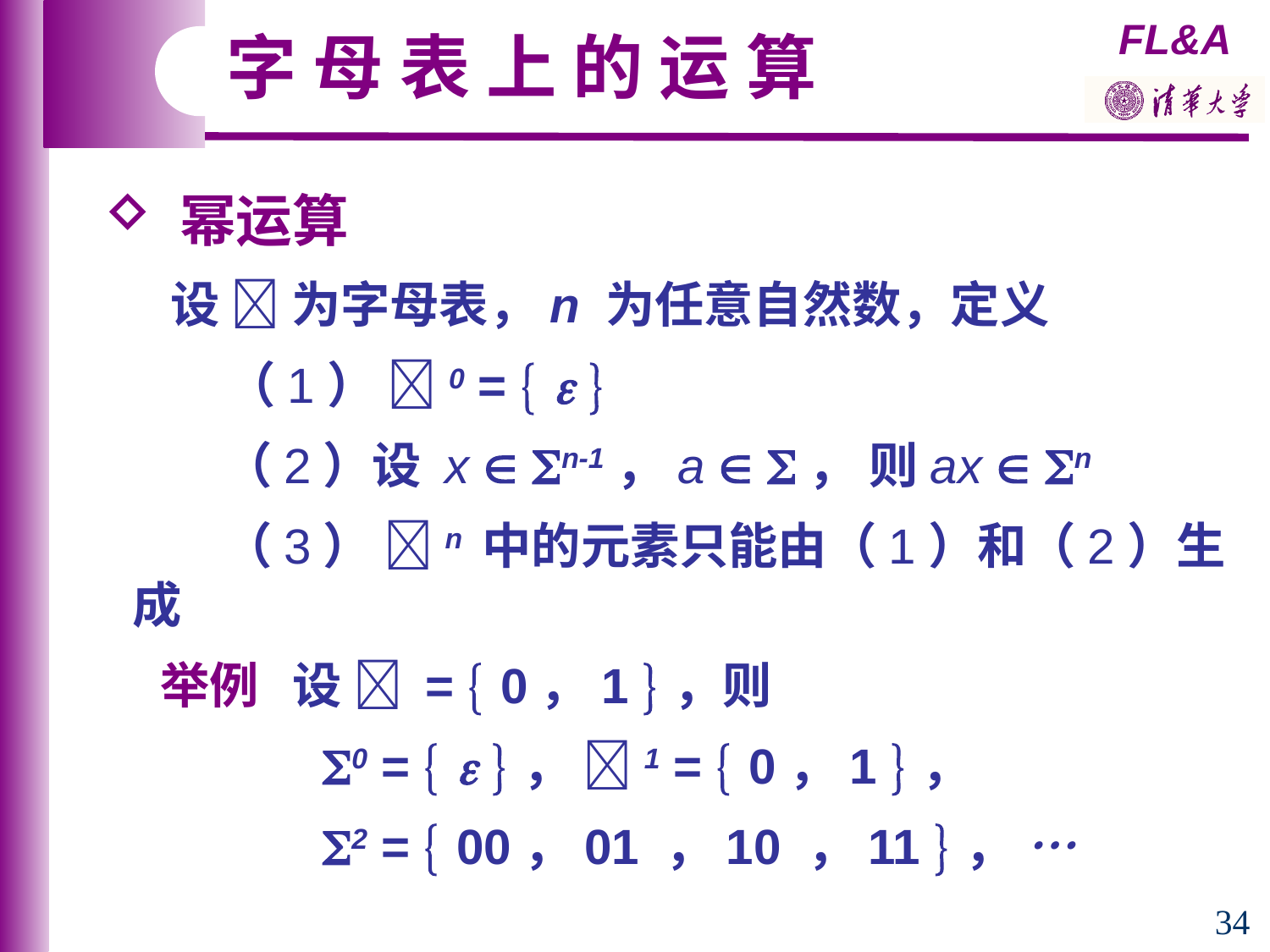

字 母 表 上 的 运 算
 幂运算

     设 Σ 为字母表，n 为任意自然数，定义

          （1） Σ0 = { ε }

       （2）设 x ∈ Σn-1，a ∈ Σ， 则ax ∈ Σn

       （3） Σn 中的元素只能由（1）和（2）生成

     举例   设 Σ = { 0，1 }，则

                Σ0 = { ε }， Σ1 = { 0，1 }，

                Σ2 = { 00，01 ，10 ，11 }， …
34